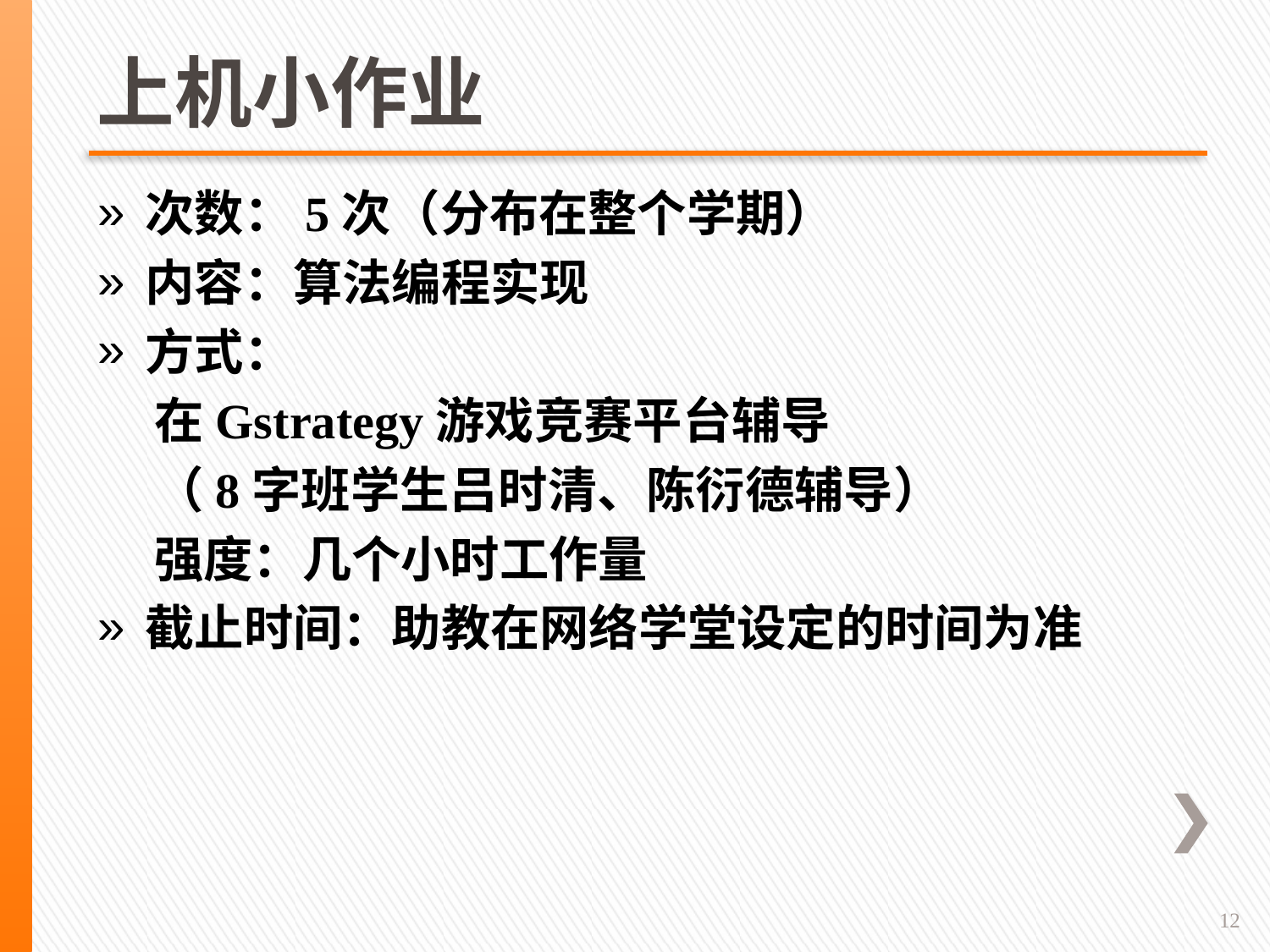

# 上机小作业
次数：5次（分布在整个学期）
内容：算法编程实现
方式：
    在Gstrategy游戏竞赛平台辅导
    （8字班学生吕时清、陈衍德辅导）
    强度：几个小时工作量
截止时间：助教在网络学堂设定的时间为准
12